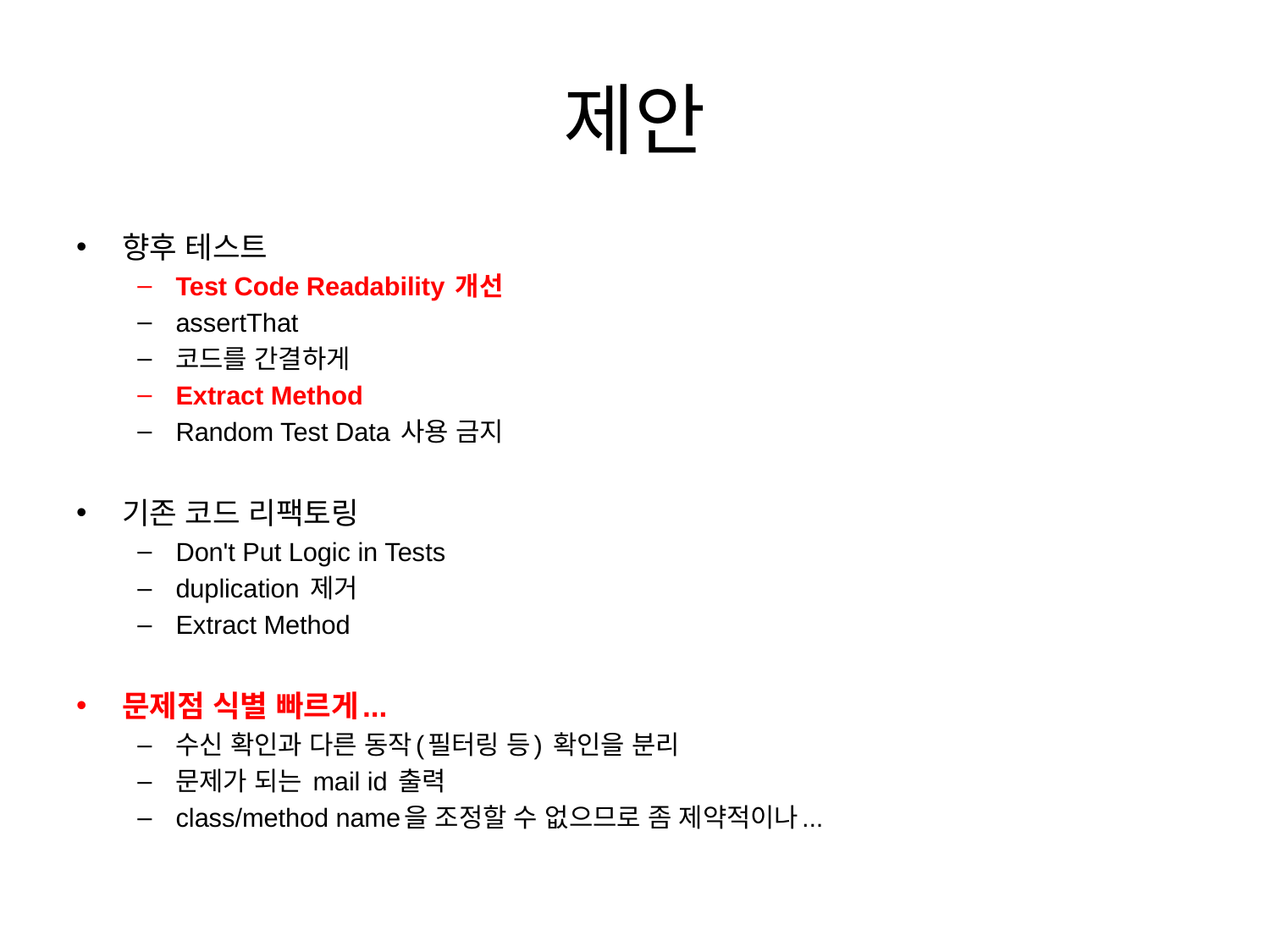

# 제안
향후 테스트
Test Code Readability 개선
assertThat
코드를 간결하게
Extract Method
Random Test Data 사용 금지

기존 코드 리팩토링
Don't Put Logic in Tests
duplication 제거
Extract Method

문제점 식별 빠르게...
수신 확인과 다른 동작(필터링 등) 확인을 분리
문제가 되는 mail id 출력
class/method name을 조정할 수 없으므로 좀 제약적이나...